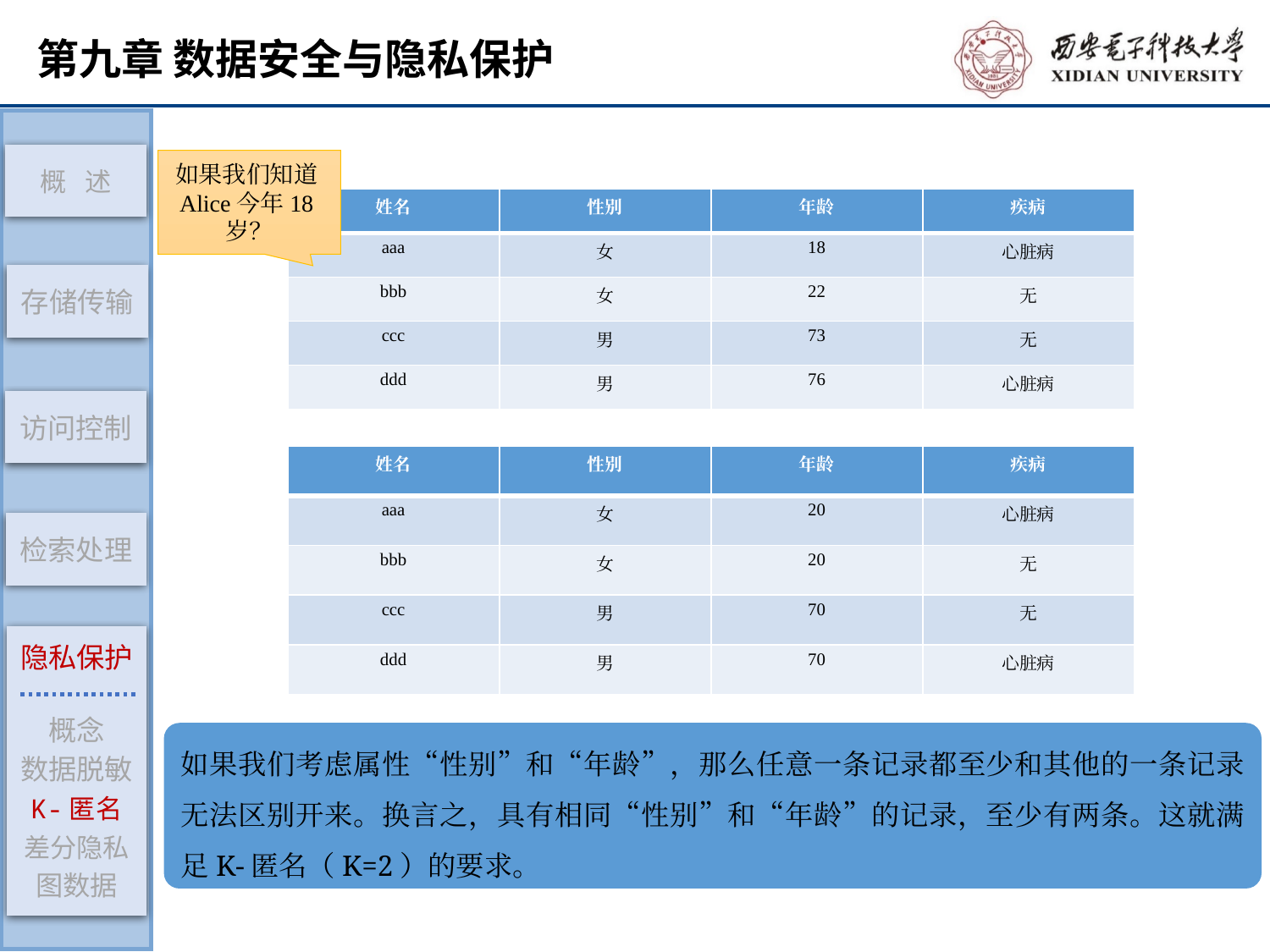

存储传输
访问控制
检索处理
隐私保护

概念
数据脱敏
K-匿名
差分隐私
图数据
概   述
如果我们知道Alice今年18岁？
| 姓名 | 性别 | 年龄 | 疾病 |
| --- | --- | --- | --- |
| aaa | 女 | 18 | 心脏病 |
| bbb | 女 | 22 | 无 |
| ccc | 男 | 73 | 无 |
| ddd | 男 | 76 | 心脏病 |
| 姓名 | 性别 | 年龄 | 疾病 |
| --- | --- | --- | --- |
| aaa | 女 | 20 | 心脏病 |
| bbb | 女 | 20 | 无 |
| ccc | 男 | 70 | 无 |
| ddd | 男 | 70 | 心脏病 |
如果我们考虑属性“性别”和“年龄”，那么任意一条记录都至少和其他的一条记录无法区别开来。换言之，具有相同“性别”和“年龄”的记录，至少有两条。这就满足K-匿名（K=2）的要求。